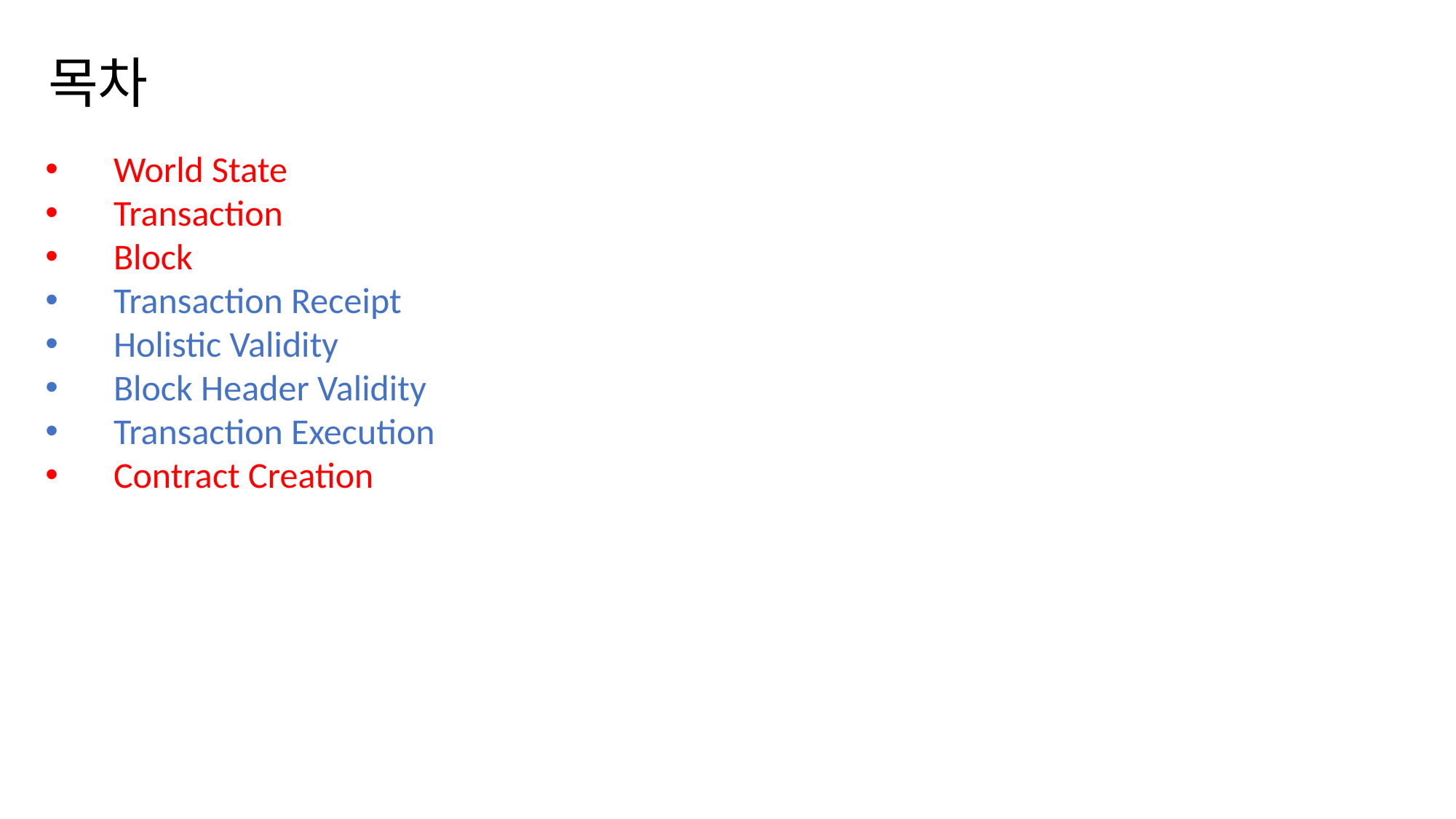

목차
World State
Transaction
Block
Transaction Receipt
Holistic Validity
Block Header Validity
Transaction Execution
Contract Creation